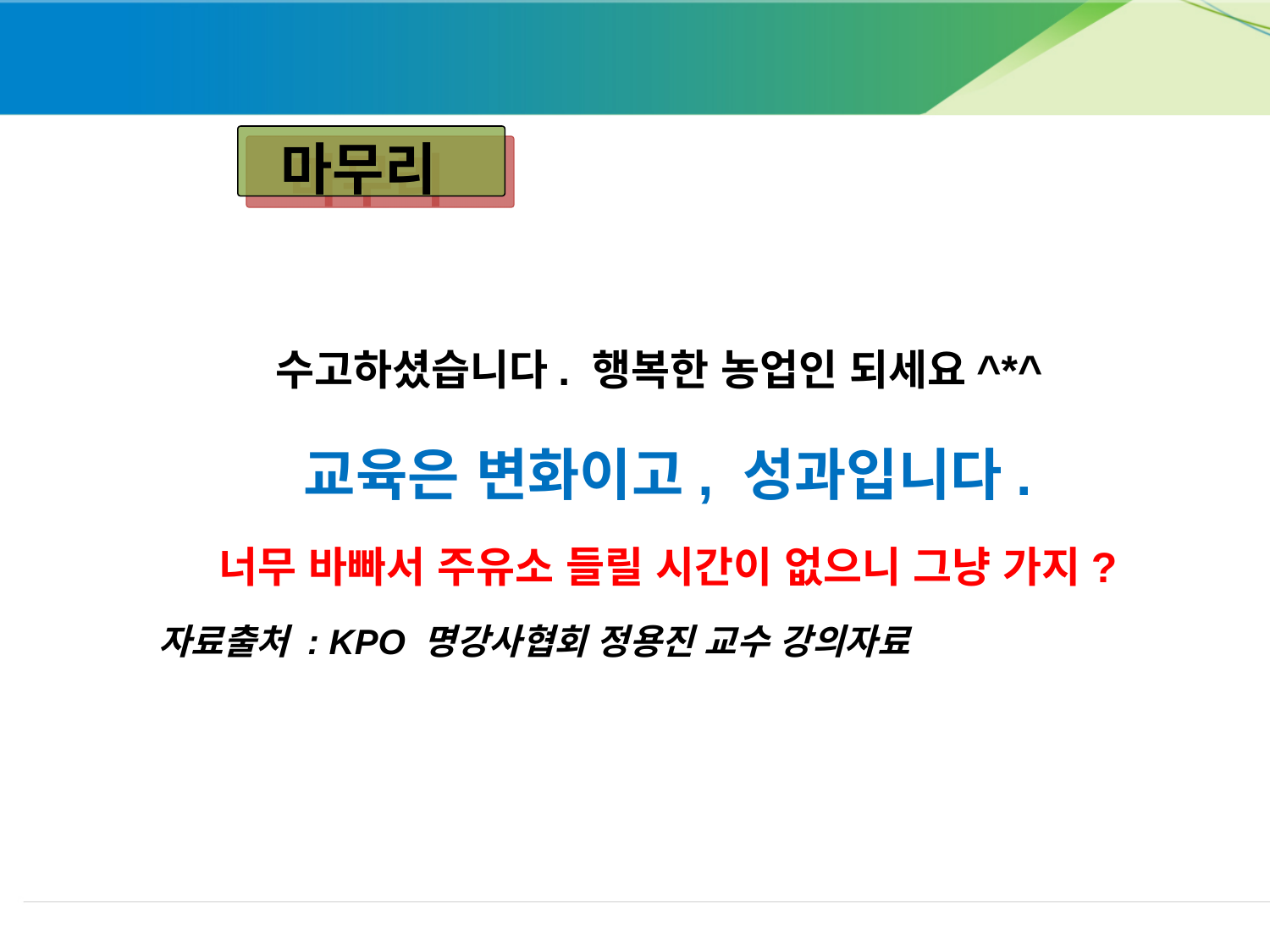

마무리
         수고하셨습니다. 행복한 농업인 되세요^*^
교육은 변화이고, 성과입니다.
너무 바빠서 주유소 들릴 시간이 없으니 그냥 가지?
자료출처 : KPO 명강사협회 정용진 교수 강의자료